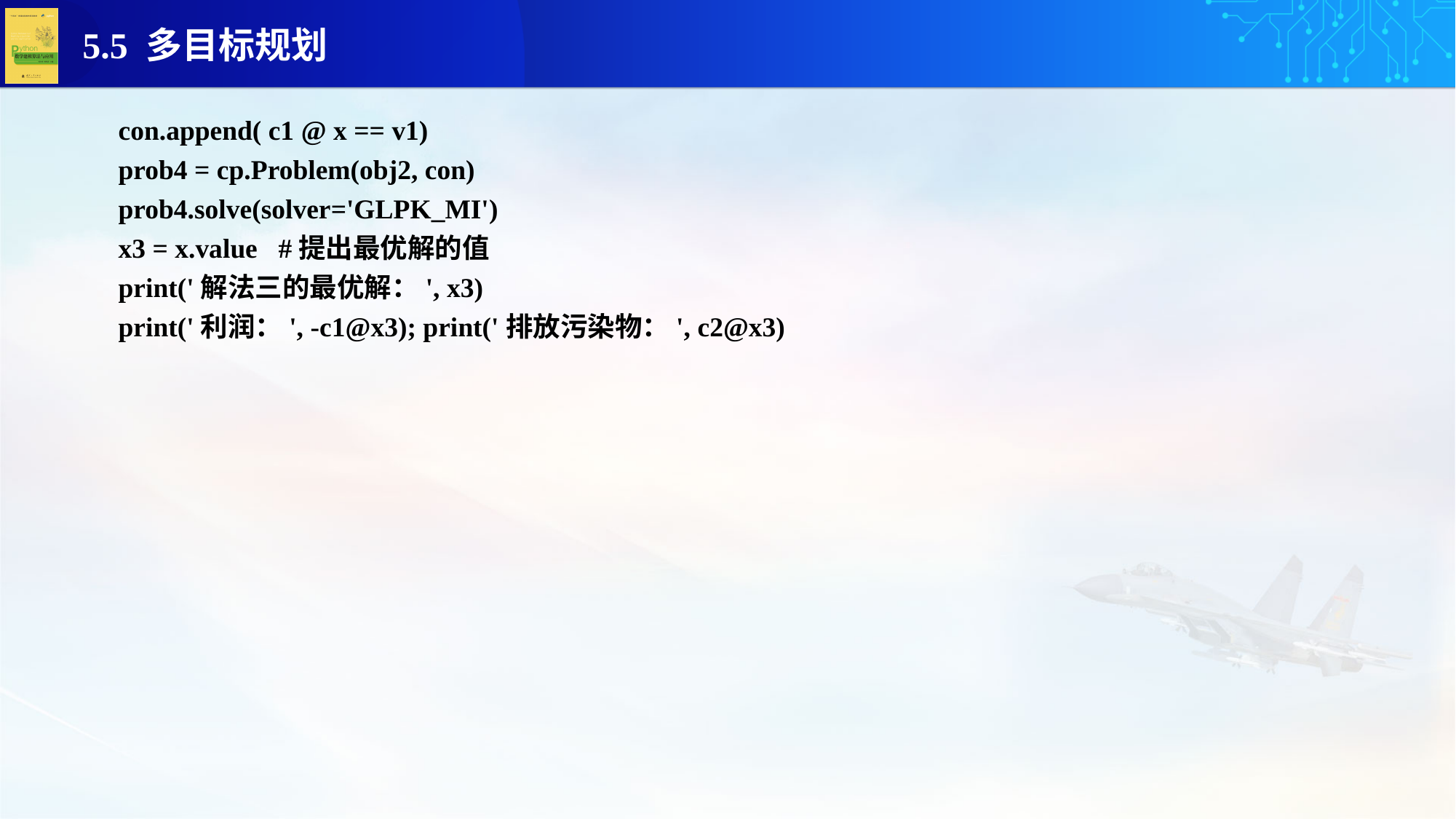

con.append( c1 @ x == v1)
prob4 = cp.Problem(obj2, con)
prob4.solve(solver='GLPK_MI')
x3 = x.value   #提出最优解的值
print('解法三的最优解：', x3)
print('利润：', -c1@x3); print('排放污染物：', c2@x3)